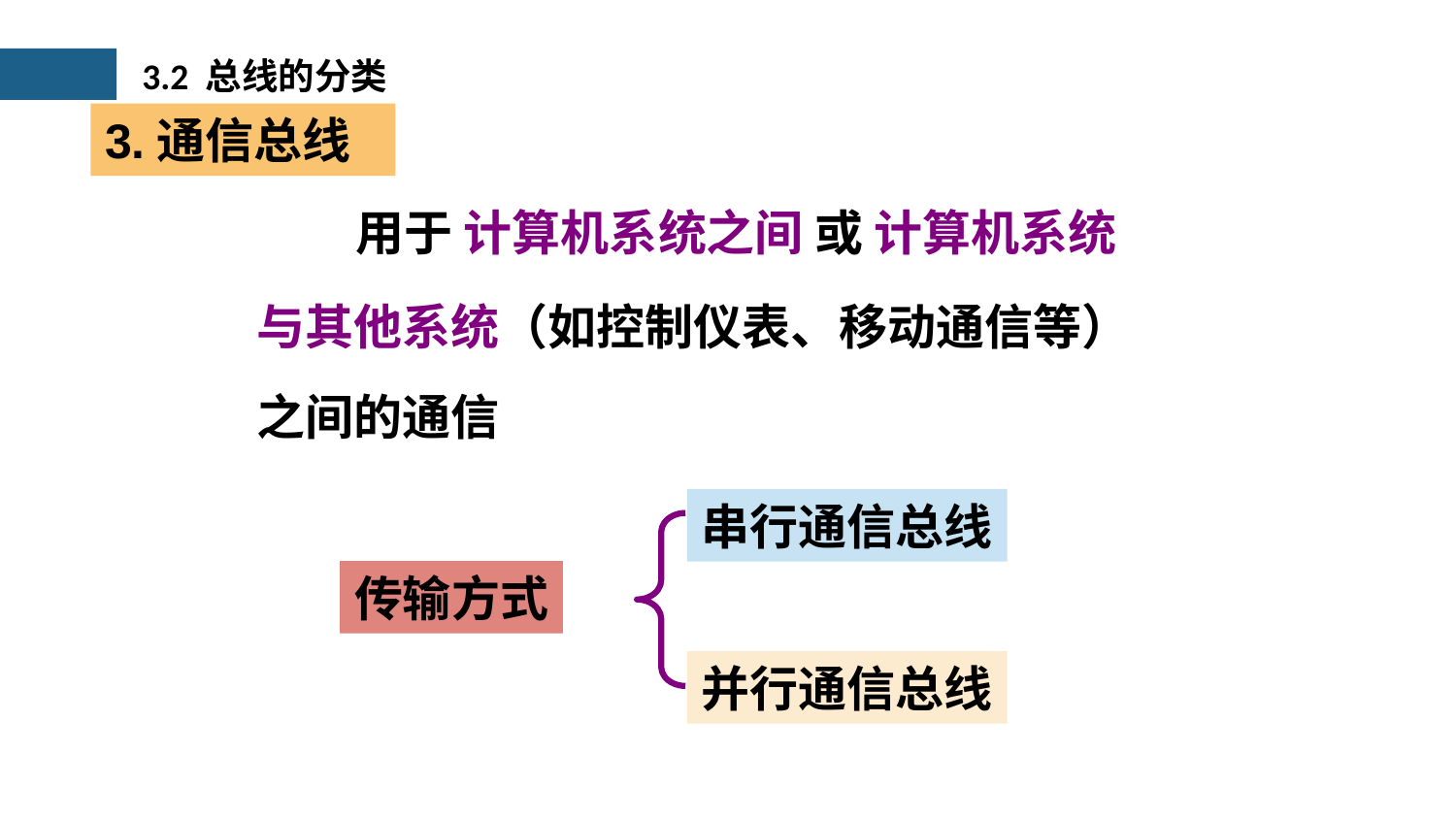

3.2 总线的分类
3.通信总线
        用于 计算机系统之间 或 计算机系统
与其他系统（如控制仪表、移动通信等）
之间的通信
串行通信总线

传输方式
并行通信总线